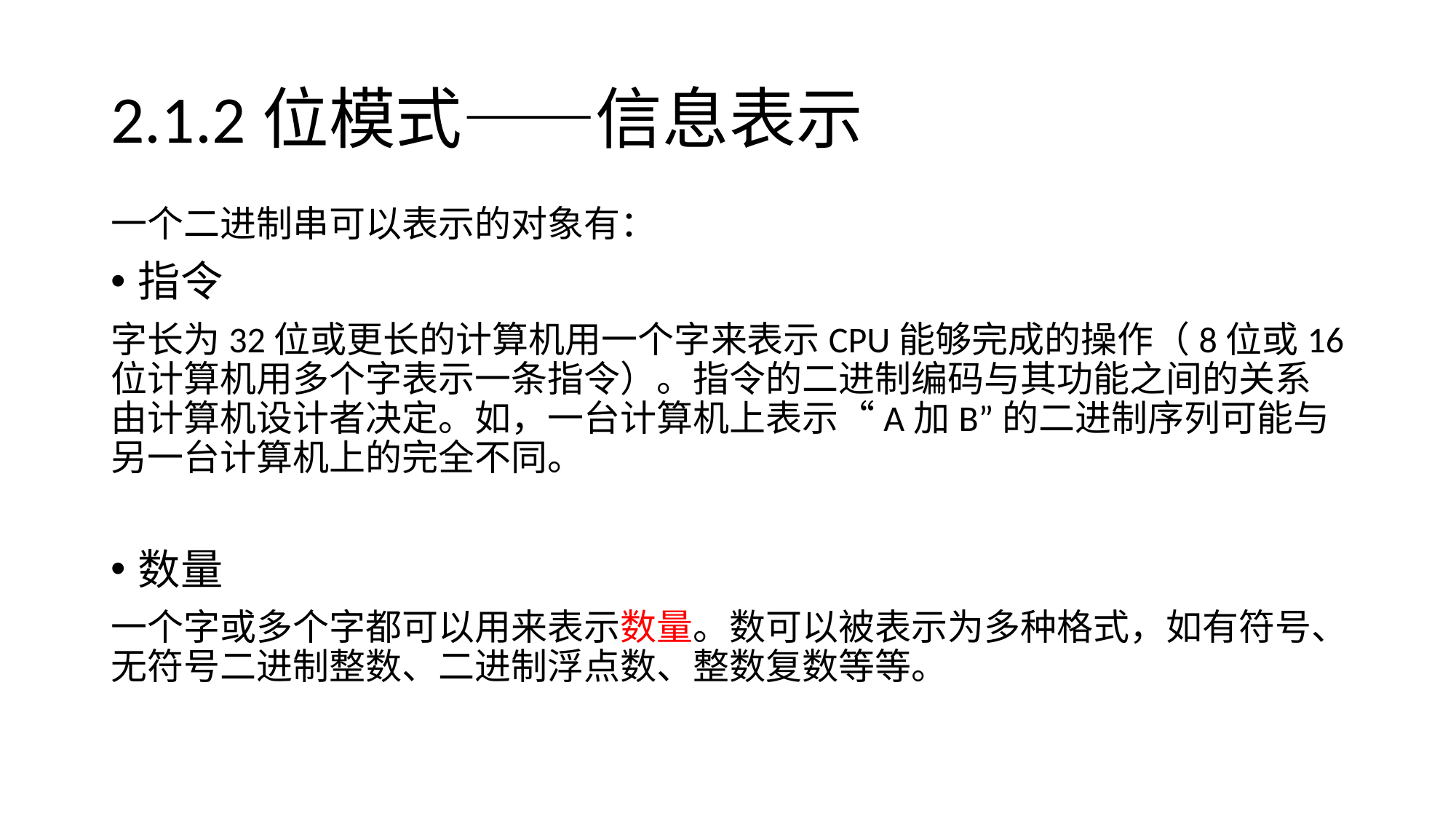

# 2.1.2位模式——信息表示
一个二进制串可以表示的对象有：
指令
字长为32位或更长的计算机用一个字来表示CPU能够完成的操作（8位或16位计算机用多个字表示一条指令）。指令的二进制编码与其功能之间的关系由计算机设计者决定。如，一台计算机上表示“A加B”的二进制序列可能与另一台计算机上的完全不同。

数量
一个字或多个字都可以用来表示数量。数可以被表示为多种格式，如有符号、无符号二进制整数、二进制浮点数、整数复数等等。